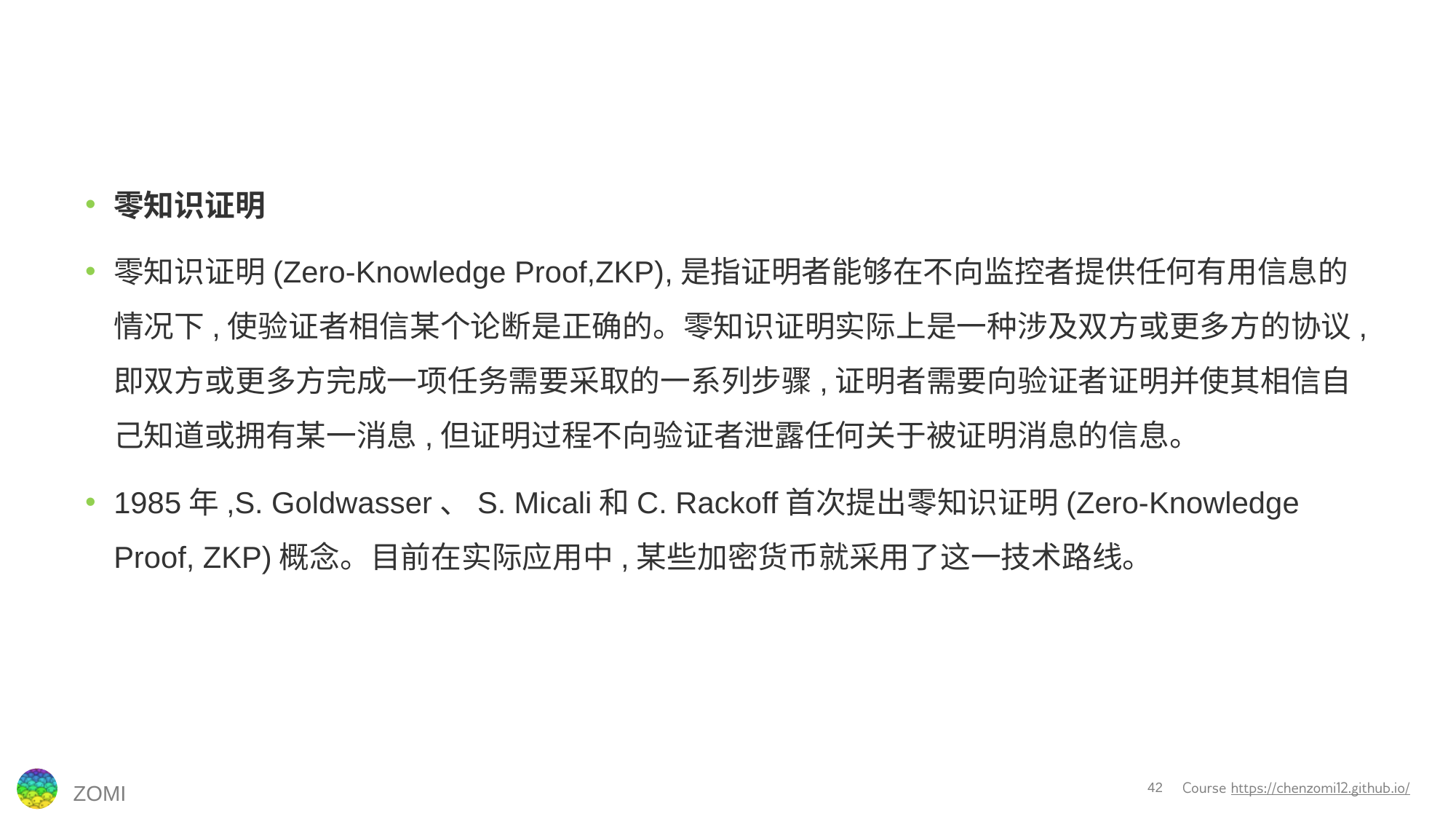

#
零知识证明
零知识证明(Zero-Knowledge Proof,ZKP),是指证明者能够在不向监控者提供任何有用信息的情况下,使验证者相信某个论断是正确的。零知识证明实际上是一种涉及双方或更多方的协议,即双方或更多方完成一项任务需要采取的一系列步骤,证明者需要向验证者证明并使其相信自己知道或拥有某一消息,但证明过程不向验证者泄露任何关于被证明消息的信息。
1985年,S. Goldwasser、S. Micali和C. Rackoff首次提出零知识证明(Zero-Knowledge Proof, ZKP)概念。目前在实际应用中,某些加密货币就采用了这一技术路线。